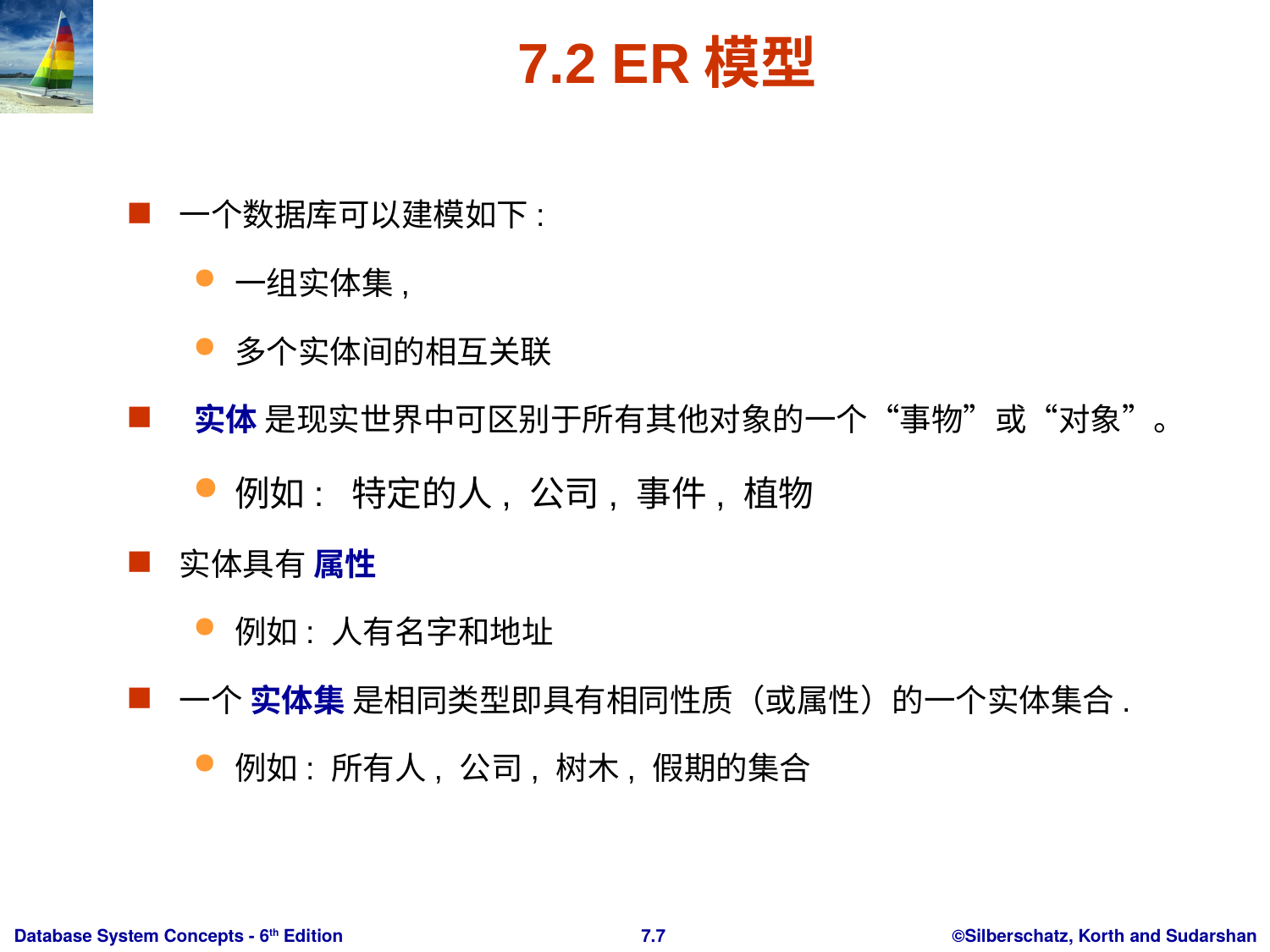

# 7.2 ER模型
一个数据库可以建模如下:
一组实体集,
多个实体间的相互关联
 实体 是现实世界中可区别于所有其他对象的一个“事物”或“对象”。
例如:  特定的人, 公司, 事件, 植物
实体具有 属性
例如: 人有名字和地址
一个 实体集 是相同类型即具有相同性质（或属性）的一个实体集合.
例如: 所有人, 公司, 树木, 假期的集合